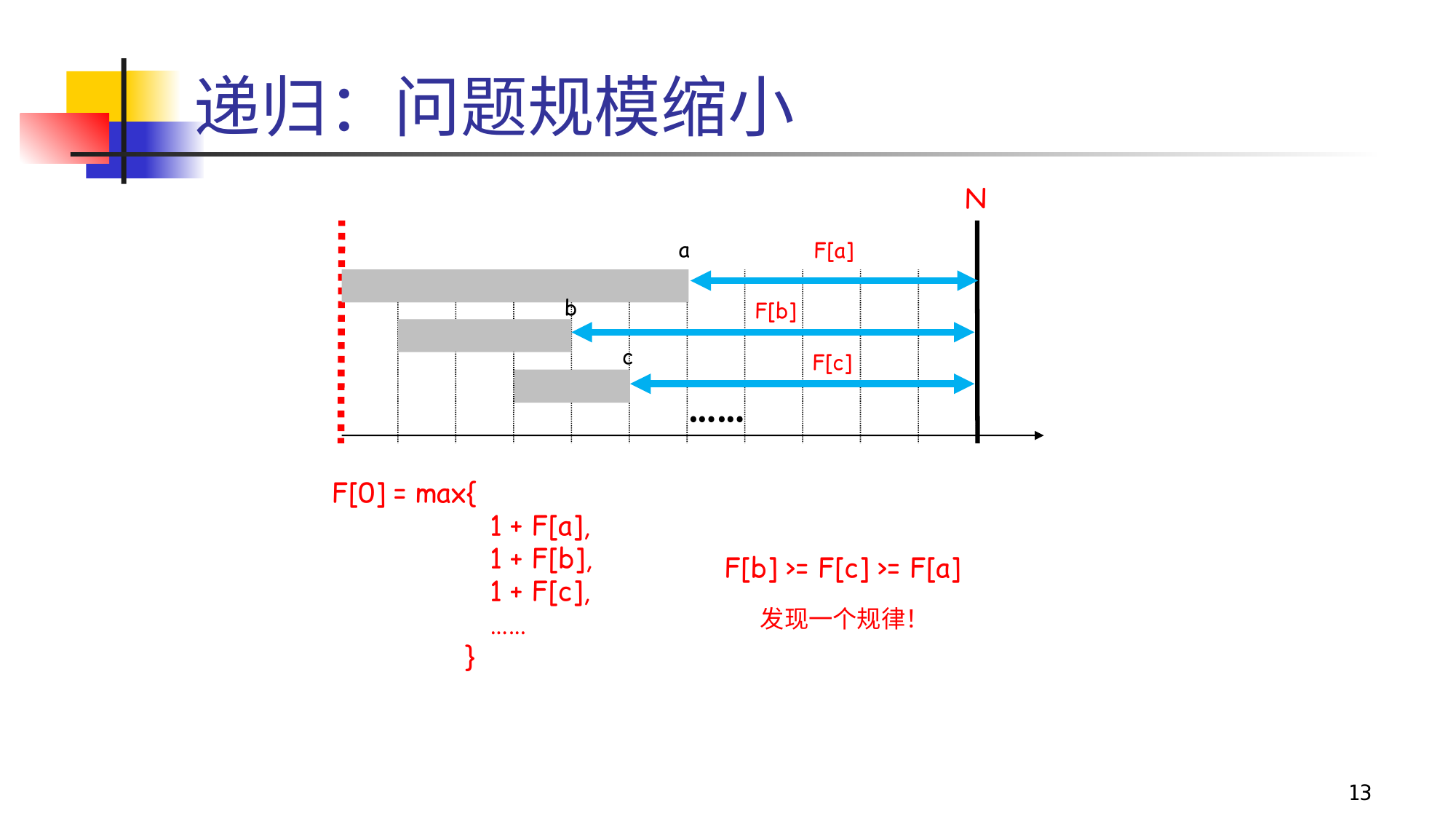

# 递归：问题规模缩小
N
a
F[a]

b
F[b]

c
F[c]

……

F[0] = max{
	      1 + F[a],
	      1 + F[b],
   	      1 + F[c],
	      ……
	   }
……
F[b] >= F[c] >= F[a]
……
发现一个规律！
13